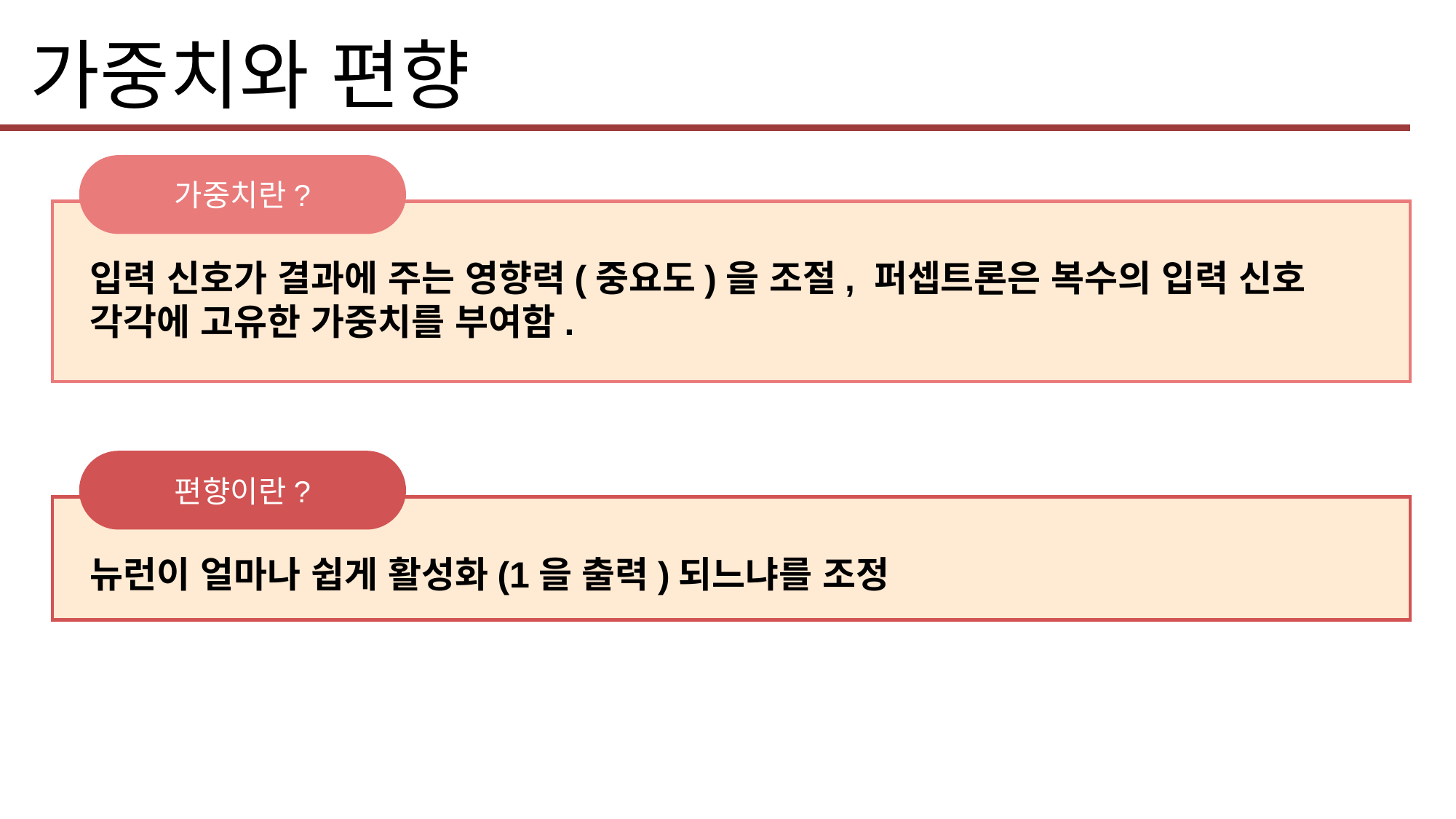

가중치와 편향

가중치란?

입력 신호가 결과에 주는 영향력(중요도)을 조절, 퍼셉트론은 복수의 입력 신호 각각에 고유한 가중치를 부여함.
편향이란?

뉴런이 얼마나 쉽게 활성화(1을 출력)되느냐를 조정